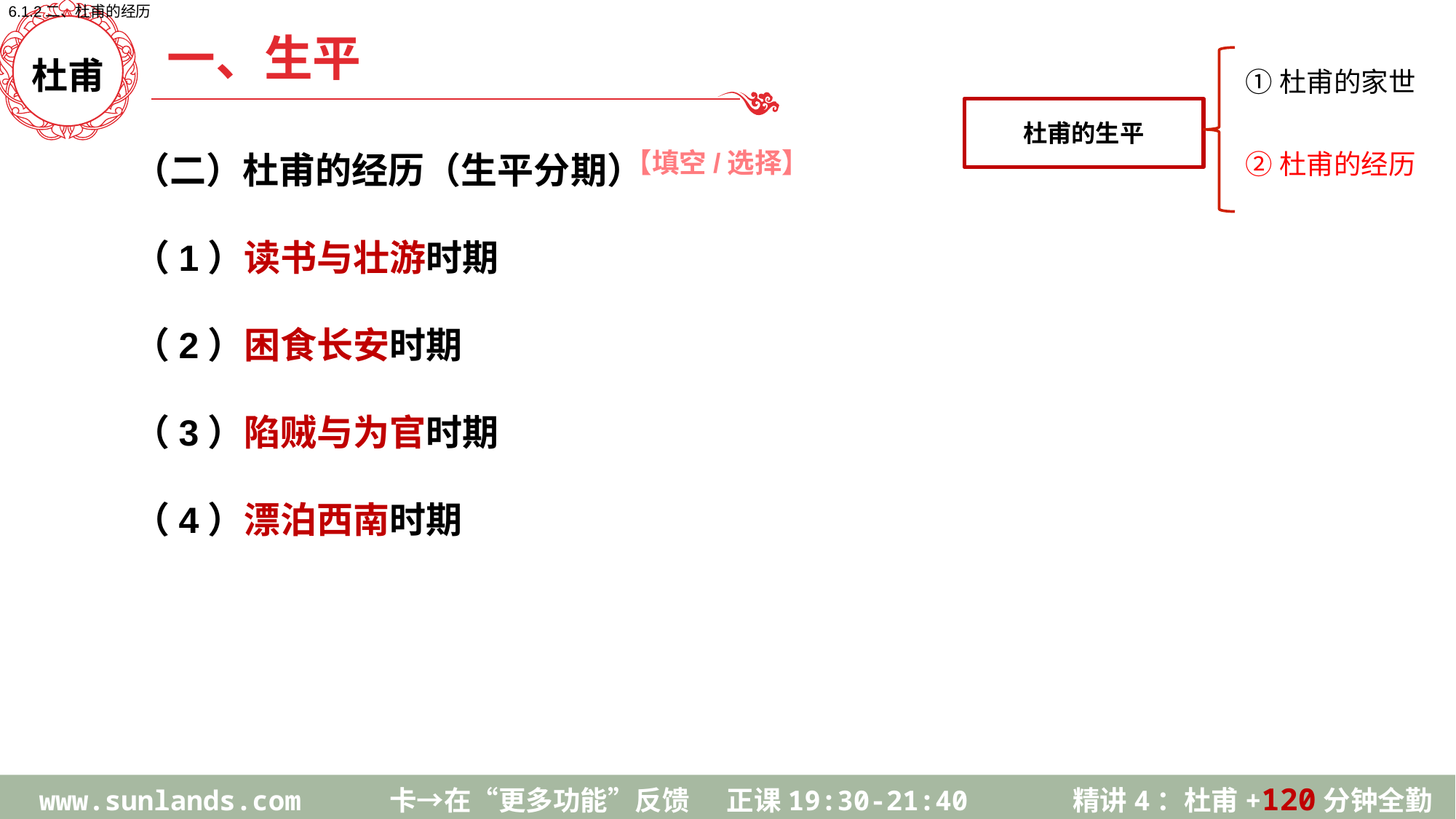

6.1.2二、杜甫的经历

一、生平
杜甫

杜甫的生平
①杜甫的家世

②杜甫的经历

（二）杜甫的经历（生平分期）
（1）读书与壮游时期
（2）困食长安时期
（3）陷贼与为官时期
（4）漂泊西南时期
【填空/选择】